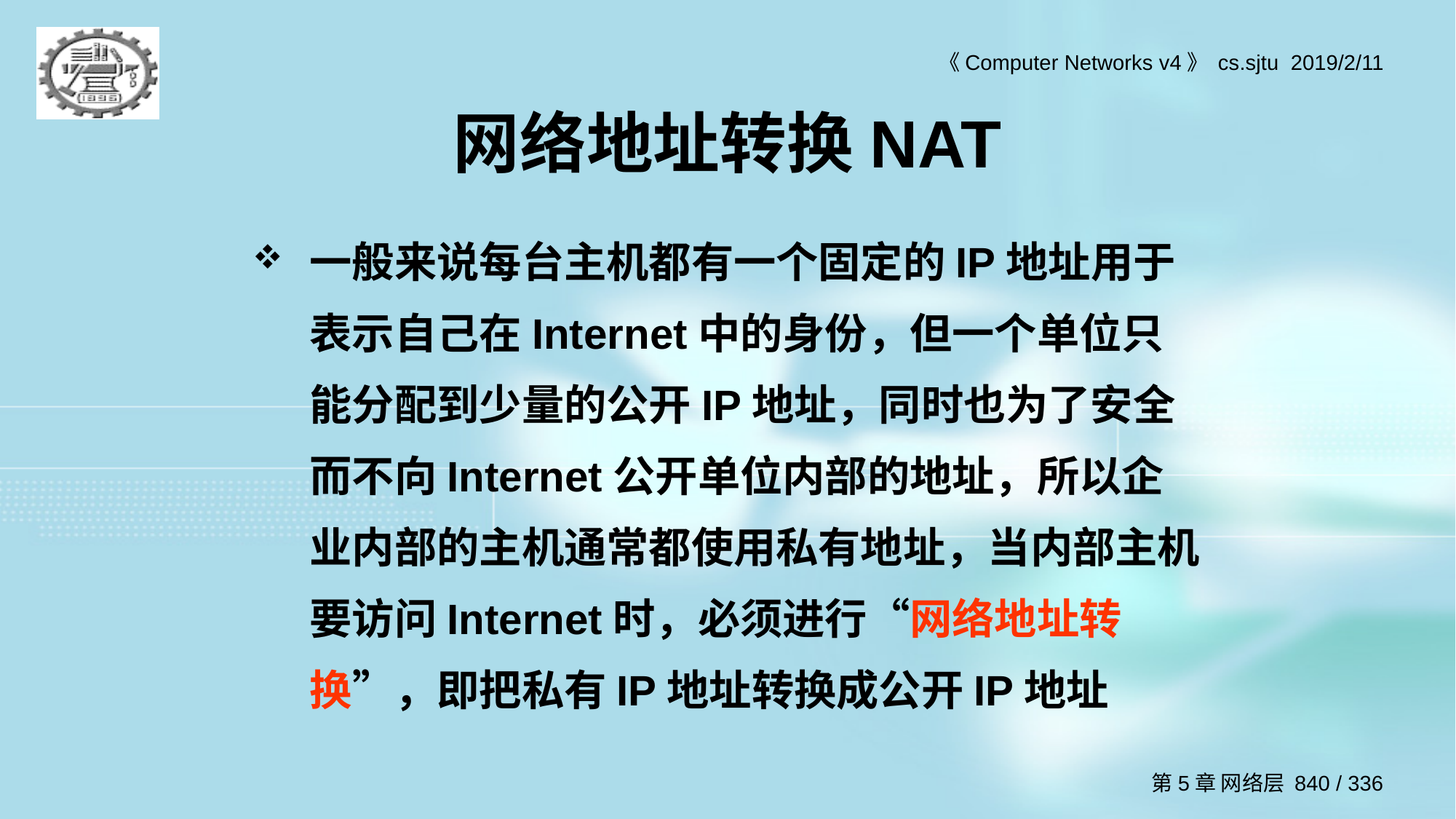

# 网络地址转换NAT
一般来说每台主机都有一个固定的IP地址用于表示自己在Internet中的身份，但一个单位只能分配到少量的公开IP地址，同时也为了安全而不向Internet公开单位内部的地址，所以企业内部的主机通常都使用私有地址，当内部主机要访问Internet时，必须进行“网络地址转换”，即把私有IP地址转换成公开IP地址